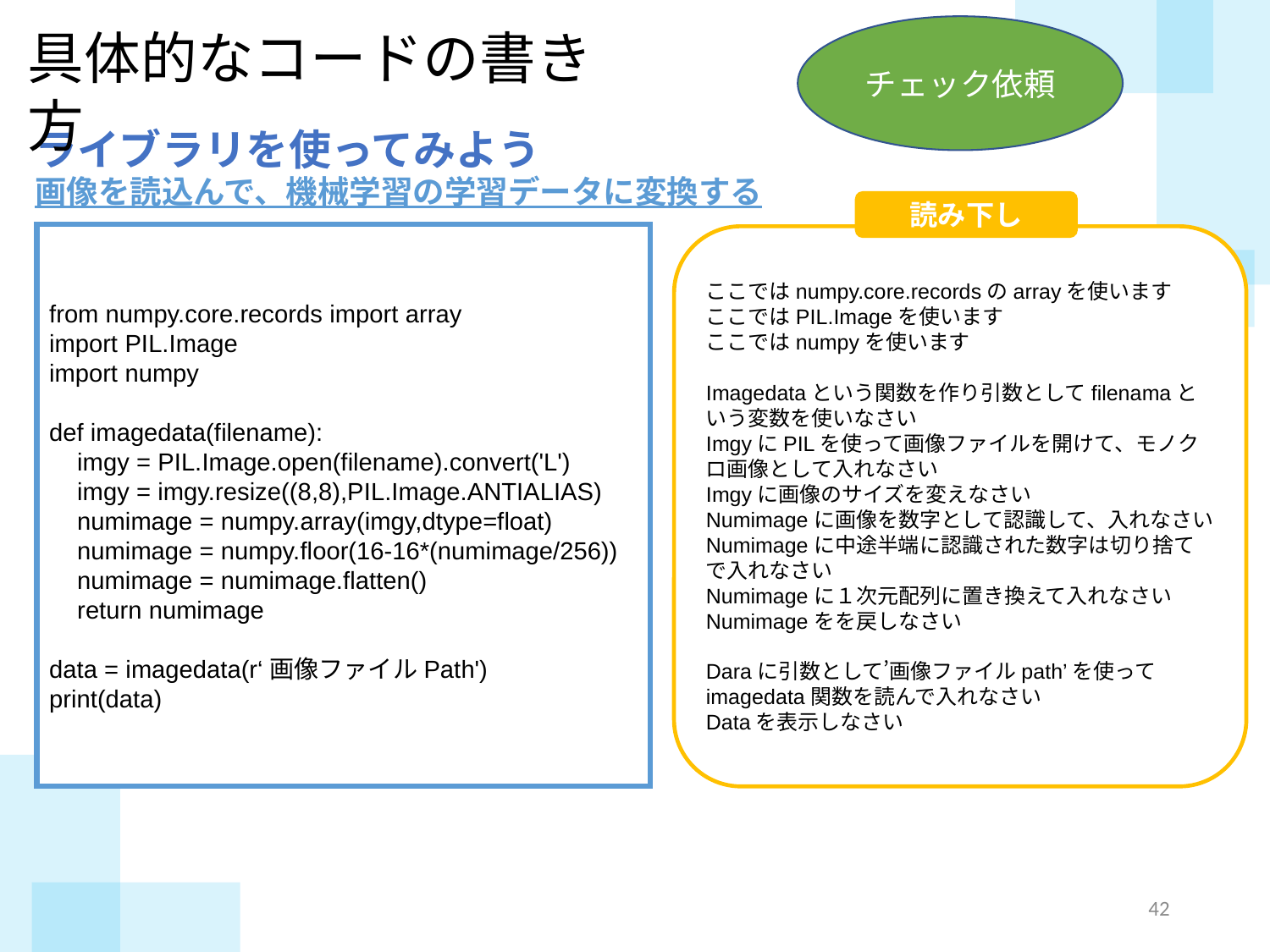

具体的なコードの書き方
チェック依頼
ライブラリを使ってみよう
画像を読込んで、機械学習の学習データに変換する
読み下し
ここではnumpy.core.recordsのarrayを使います
ここではPIL.Imageを使います
ここではnumpyを使います

Imagedataという関数を作り引数としてfilenamaという変数を使いなさい
ImgyにPILを使って画像ファイルを開けて、モノクロ画像として入れなさい
Imgyに画像のサイズを変えなさい
Numimageに画像を数字として認識して、入れなさい
Numimageに中途半端に認識された数字は切り捨てで入れなさい
Numimageに１次元配列に置き換えて入れなさい
Numimageをを戻しなさい

Daraに引数として’画像ファイルpath’を使ってimagedata関数を読んで入れなさい
Dataを表示しなさい
from numpy.core.records import array
import PIL.Image
import numpy

def imagedata(filename):
    imgy = PIL.Image.open(filename).convert('L')
    imgy = imgy.resize((8,8),PIL.Image.ANTIALIAS)
    numimage = numpy.array(imgy,dtype=float)
    numimage = numpy.floor(16-16*(numimage/256))
    numimage = numimage.flatten()
    return numimage

data = imagedata(r‘画像ファイルPath')
print(data)
42